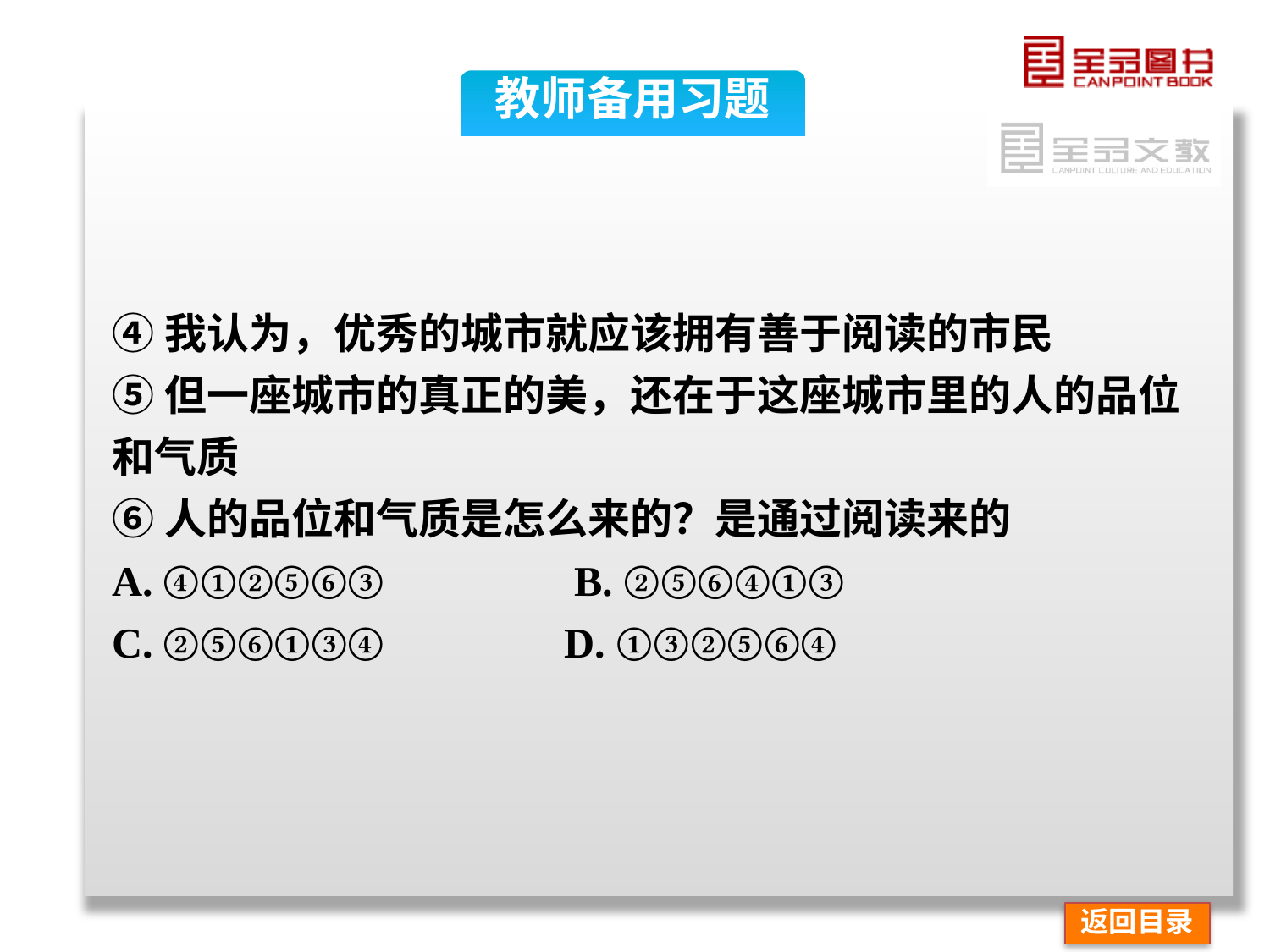

教师备用习题
④我认为，优秀的城市就应该拥有善于阅读的市民
⑤但一座城市的真正的美，还在于这座城市里的人的品位和气质
⑥人的品位和气质是怎么来的？是通过阅读来的
A. ④①②⑤⑥③　　　　B. ②⑤⑥④①③
C. ②⑤⑥①③④                 D. ①③②⑤⑥④
返回目录